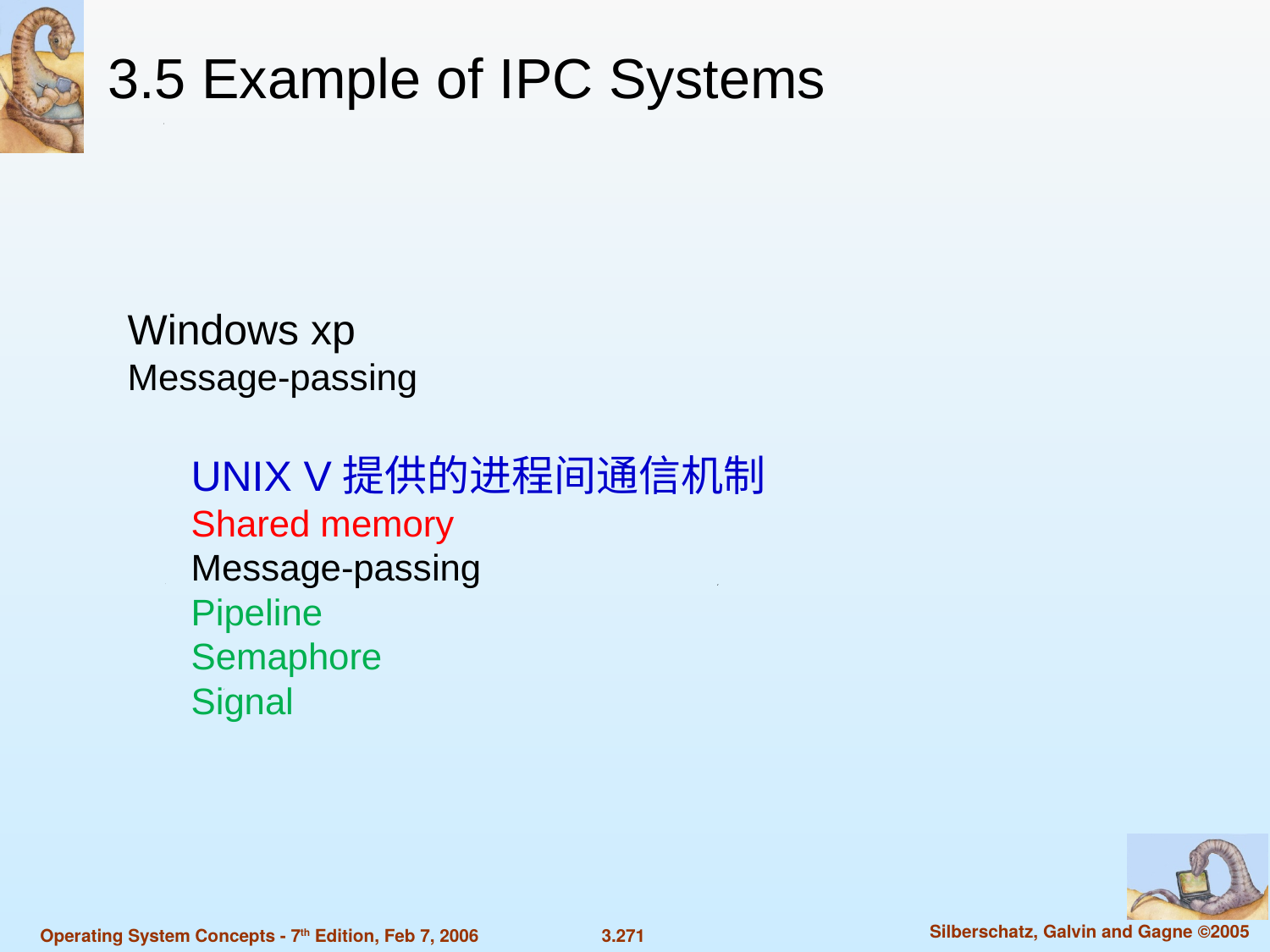

3.5 Example of IPC Systems
Windows xp
Message-passing

UNIX V提供的进程间通信机制
Shared memory
Message-passing
Pipeline
Semaphore
Signal